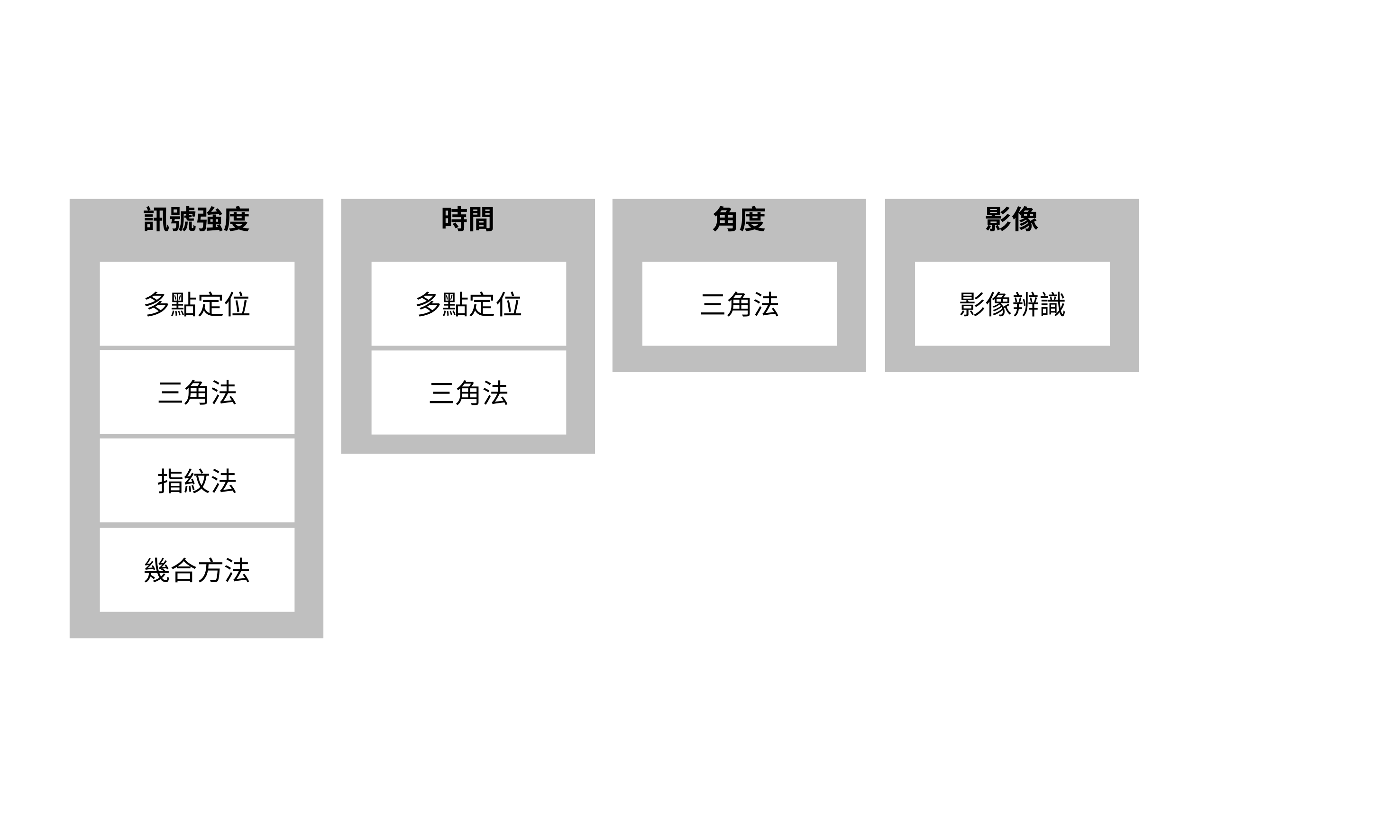

訊號強度
時間
角度
影像

多點定位
多點定位
三角法
影像辨識
三角法
三角法
指紋法
幾合方法
硬體傳送與接收訊號

目標物發送訊號
主動
被動

量測者接收訊號
傳送
技術種類（2.2章）
WiFi
RFID
藍芽
紅外線
相機
光定位 (2.4章)